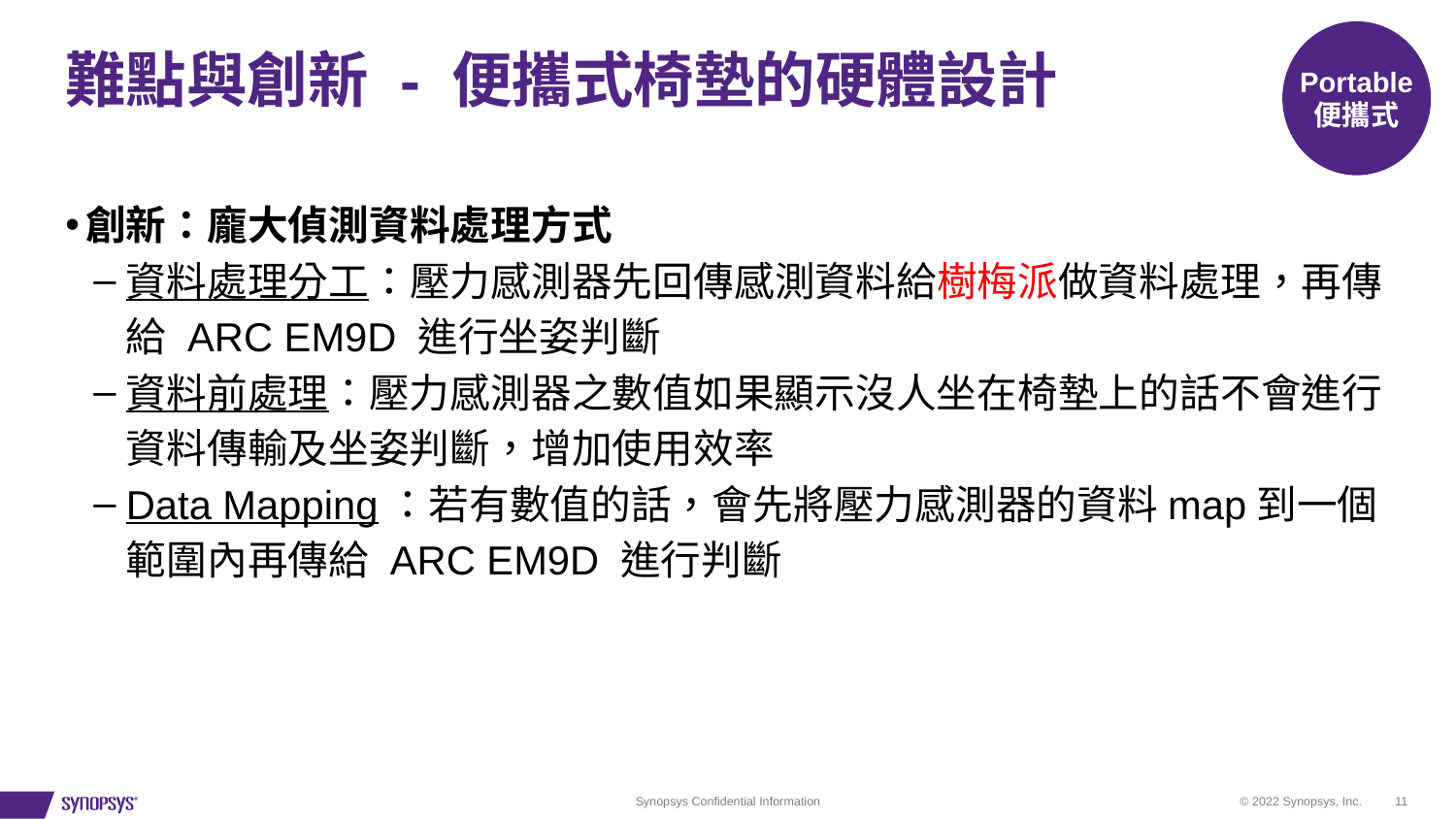

# 難點與創新 - 便攜式椅墊的硬體設計

Portable
便攜式
創新：龐大偵測資料處理方式
資料處理分工：壓力感測器先回傳感測資料給樹梅派做資料處理，再傳給 ARC EM9D 進行坐姿判斷
資料前處理：壓力感測器之數值如果顯示沒人坐在椅墊上的話不會進行資料傳輸及坐姿判斷，增加使用效率
Data Mapping：若有數值的話，會先將壓力感測器的資料map到一個範圍內再傳給 ARC EM9D 進行判斷